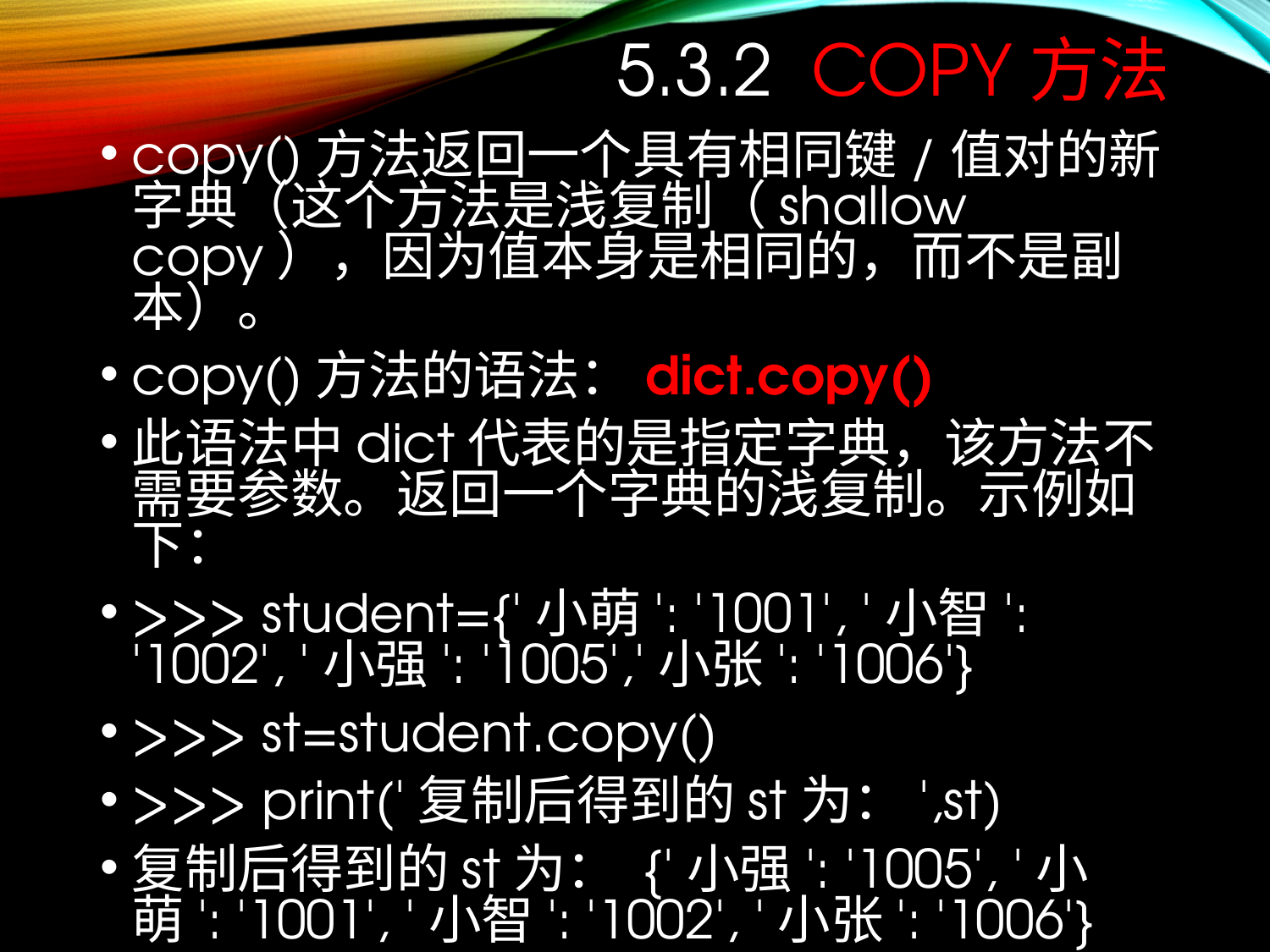

# 5.3.2  copy方法
copy()方法返回一个具有相同键/值对的新字典（这个方法是浅复制（shallow copy），因为值本身是相同的，而不是副本）。
copy()方法的语法：dict.copy()
此语法中dict代表的是指定字典，该方法不需要参数。返回一个字典的浅复制。示例如下：
>>> student={'小萌': '1001', '小智': '1002', '小强': '1005','小张': '1006'}
>>> st=student.copy()
>>> print('复制后得到的st为：',st)
复制后得到的st为： {'小强': '1005', '小萌': '1001', '小智': '1002', '小张': '1006'}